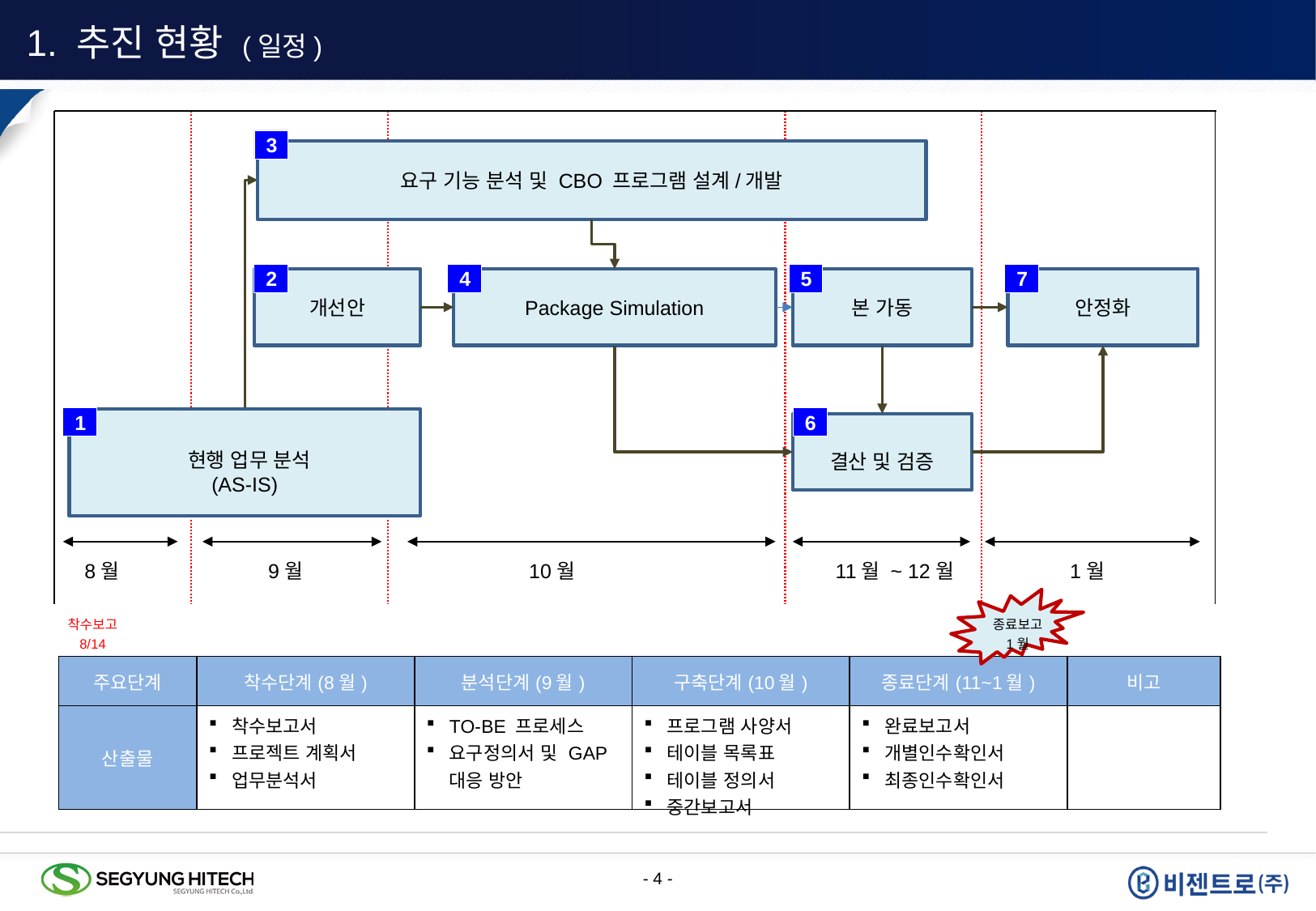

1. 추진 현황 (일정)
3
요구 기능 분석 및 CBO 프로그램 설계/개발
2
4
5
7
개선안
Package Simulation
본 가동
안정화
1
6
 현행 업무 분석
(AS-IS)
결산 및 검증
8월
9월
10월
11월 ~ 12월
1월

착수보고
8/14
종료보고
1월
| 주요단계 | 착수단계(8월) | 분석단계(9월) | 구축단계(10월) | 종료단계(11~1월) | 비고 |
| --- | --- | --- | --- | --- | --- |
| 산출물 | 착수보고서 프로젝트 계획서 업무분석서 | TO-BE 프로세스 요구정의서 및 GAP 대응 방안 | 프로그램 사양서 테이블 목록표 테이블 정의서 중간보고서 | 완료보고서 개별인수확인서 최종인수확인서 |  |